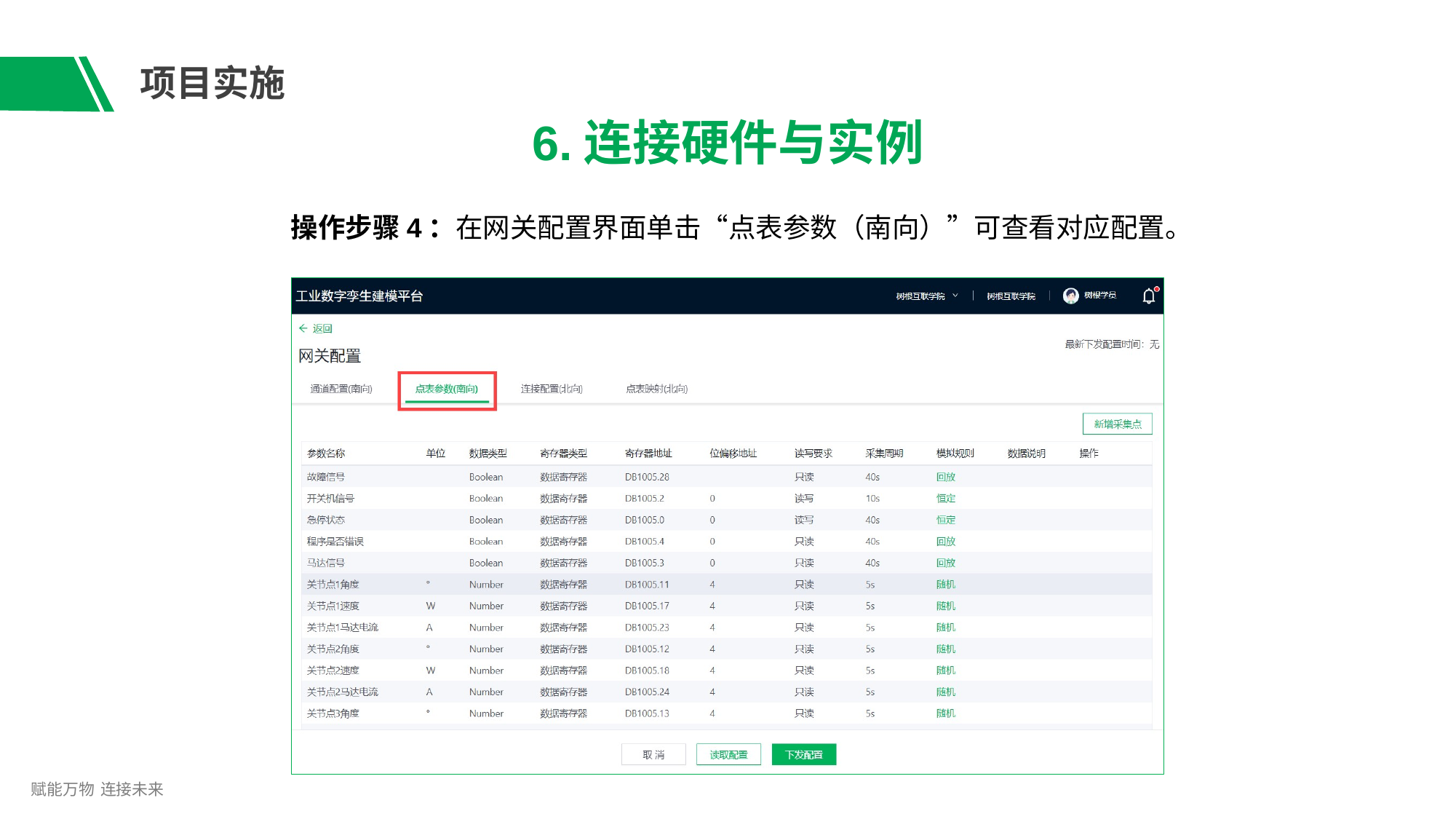

# 项目实施
6.连接硬件与实例
操作步骤4：在网关配置界面单击“点表参数（南向）”可查看对应配置。

赋能万物 连接未来